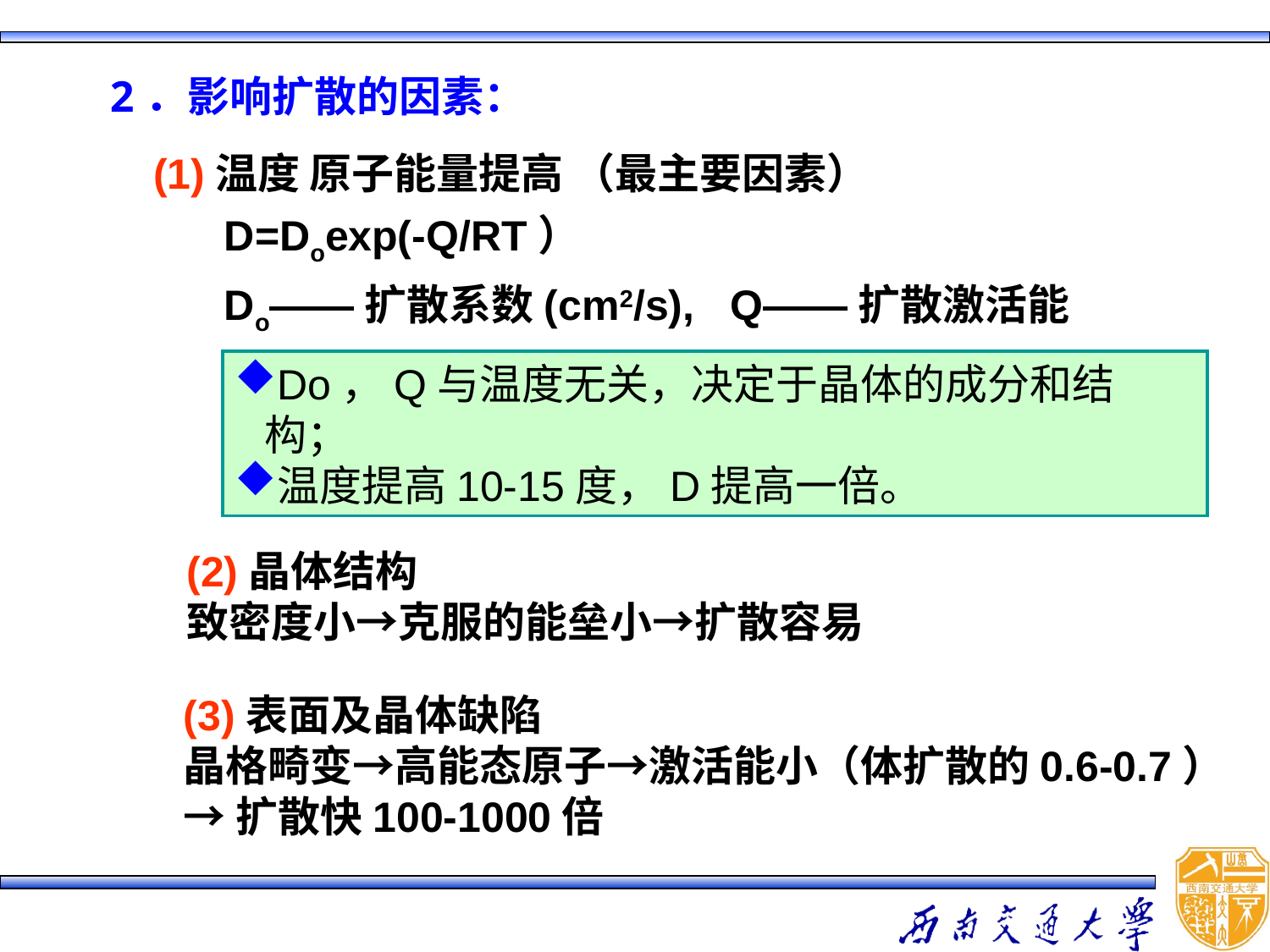

2．影响扩散的因素：
(1)温度 原子能量提高 （最主要因素）
      D=Doexp(-Q/RT）
      Do——扩散系数(cm2/s),   Q——扩散激活能
Do，Q与温度无关，决定于晶体的成分和结构；
温度提高10-15度，D提高一倍。
(2)晶体结构
致密度小→克服的能垒小→扩散容易
(3)表面及晶体缺陷
晶格畸变→高能态原子→激活能小（体扩散的0.6-0.7）
→扩散快100-1000倍